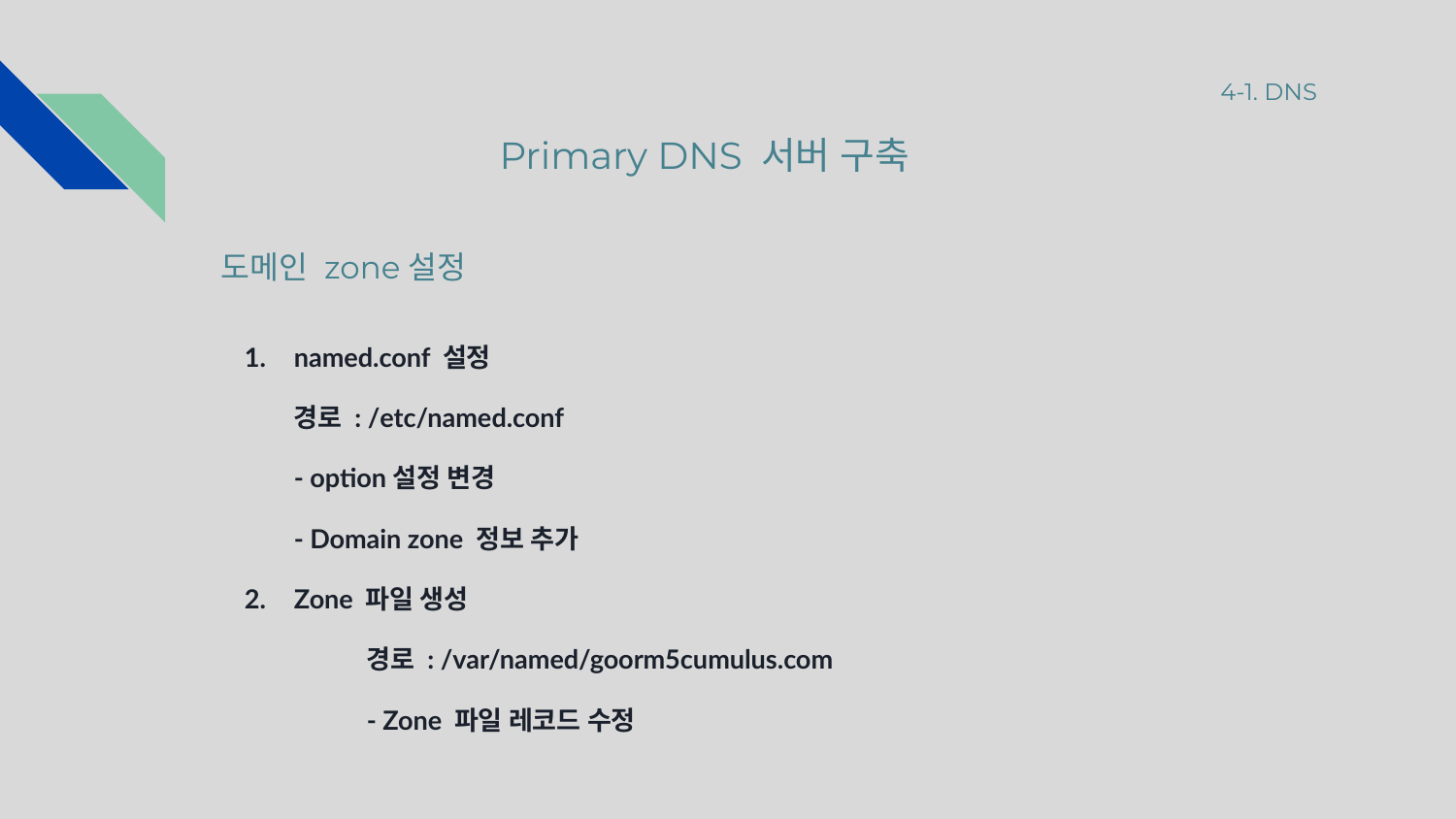

4-1. DNS

Primary DNS 서버 구축
# 도메인 zone설정
named.conf 설정
경로 : /etc/named.conf
- option설정 변경
- Domain zone 정보 추가
Zone 파일 생성
	경로 : /var/named/goorm5cumulus.com
	- Zone 파일 레코드 수정